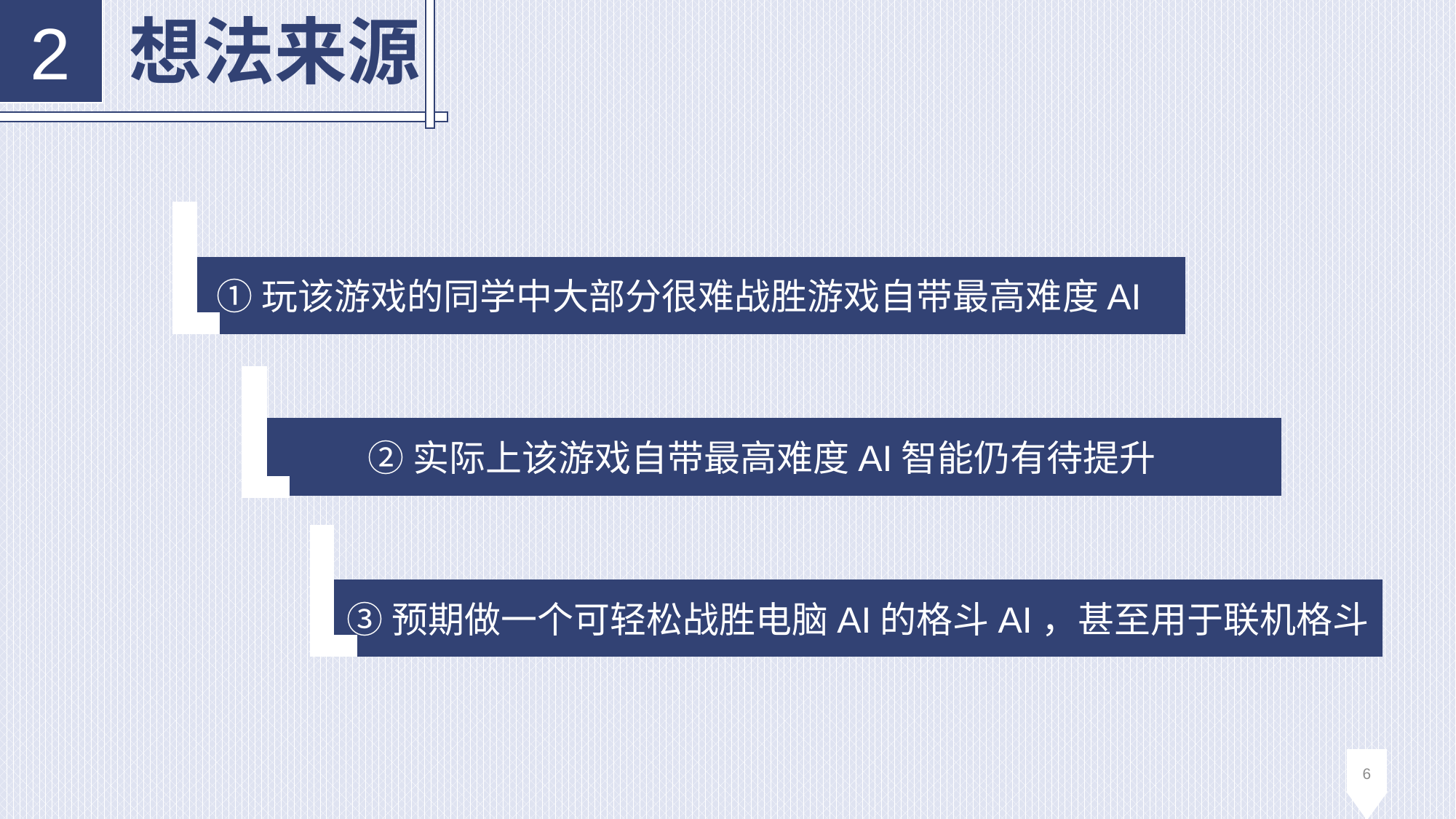

想法来源

2

①玩该游戏的同学中大部分很难战胜游戏自带最高难度AI

②实际上该游戏自带最高难度AI智能仍有待提升

③预期做一个可轻松战胜电脑AI的格斗AI，甚至用于联机格斗

6